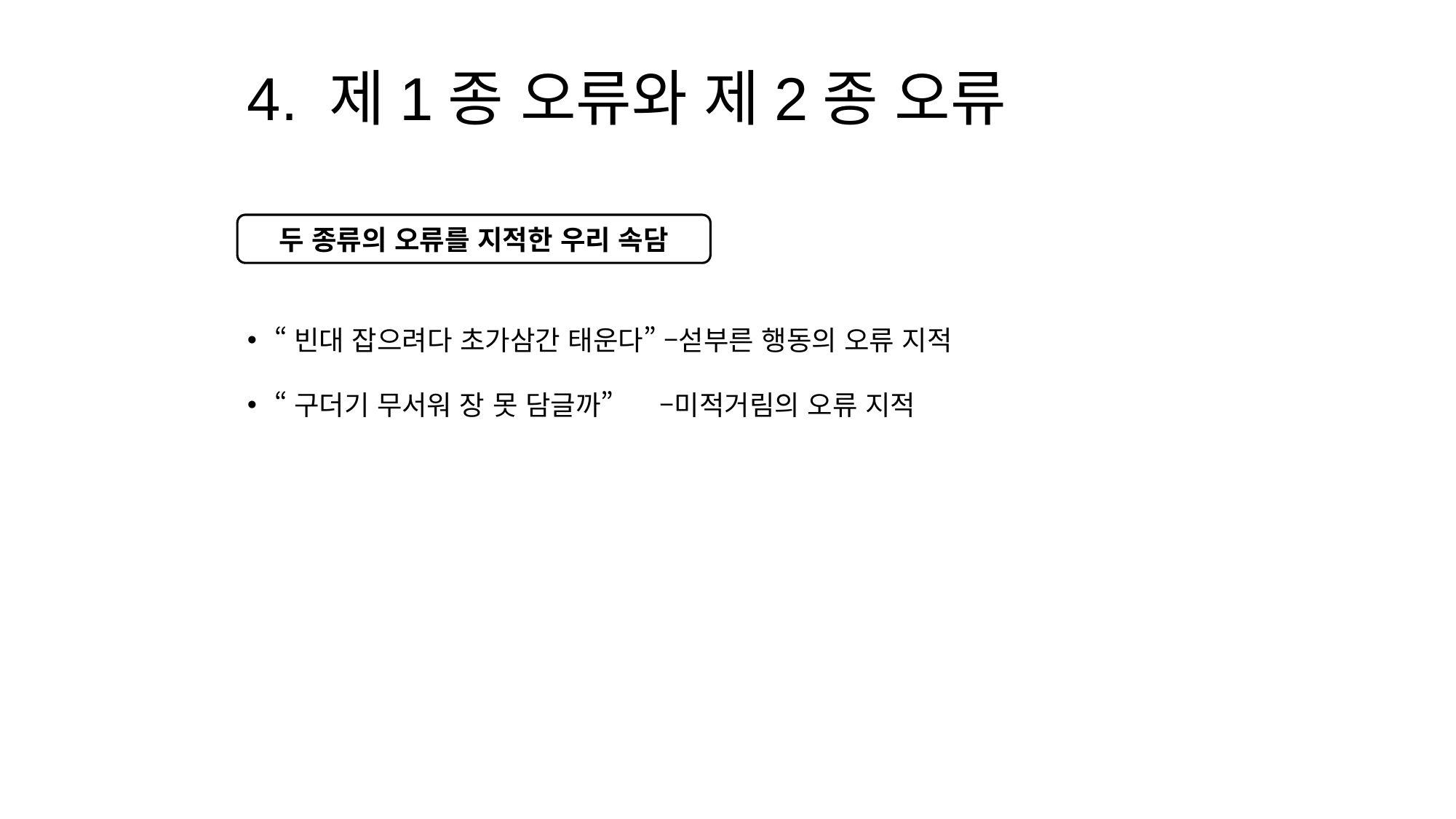

# 4. 제1종 오류와 제2종 오류
두 종류의 오류를 지적한 우리 속담

“빈대 잡으려다 초가삼간 태운다” –섣부른 행동의 오류 지적
“구더기 무서워 장 못 담글까”      –미적거림의 오류 지적